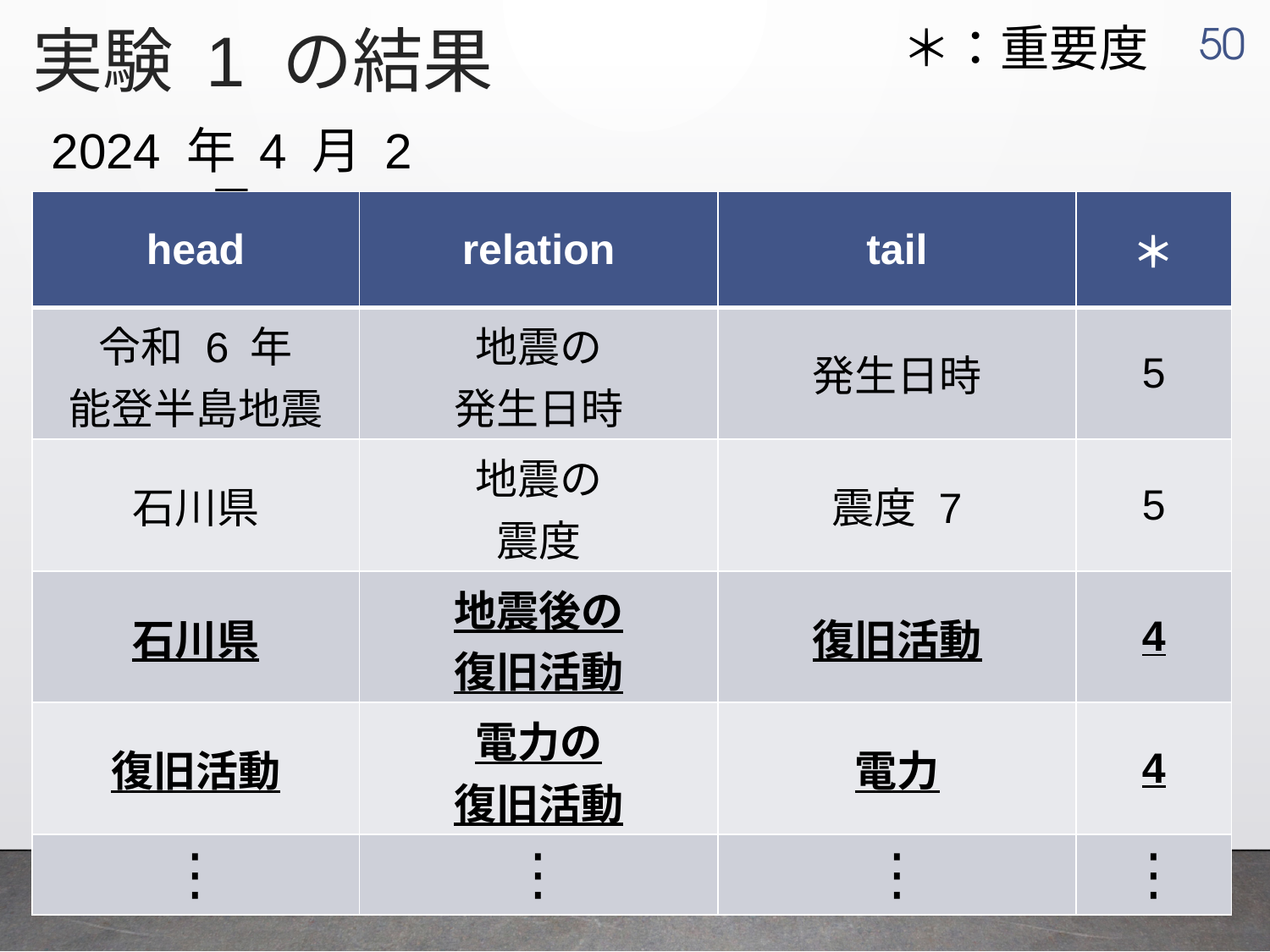

実験 1 の結果
50
＊：重要度
2024 年 4 月 2 日
| head | relation | tail | ＊ |
| --- | --- | --- | --- |
| 令和 6 年 能登半島地震 | 地震の 発生日時 | 発生日時 | 5 |
| 石川県 | 地震の 震度 | 震度 7 | 5 |
| 石川県 | 地震後の 復旧活動 | 復旧活動 | 4 |
| 復旧活動 | 電力の 復旧活動 | 電力 | 4 |
| ⋮ | ⋮ | ⋮ | ⋮ |